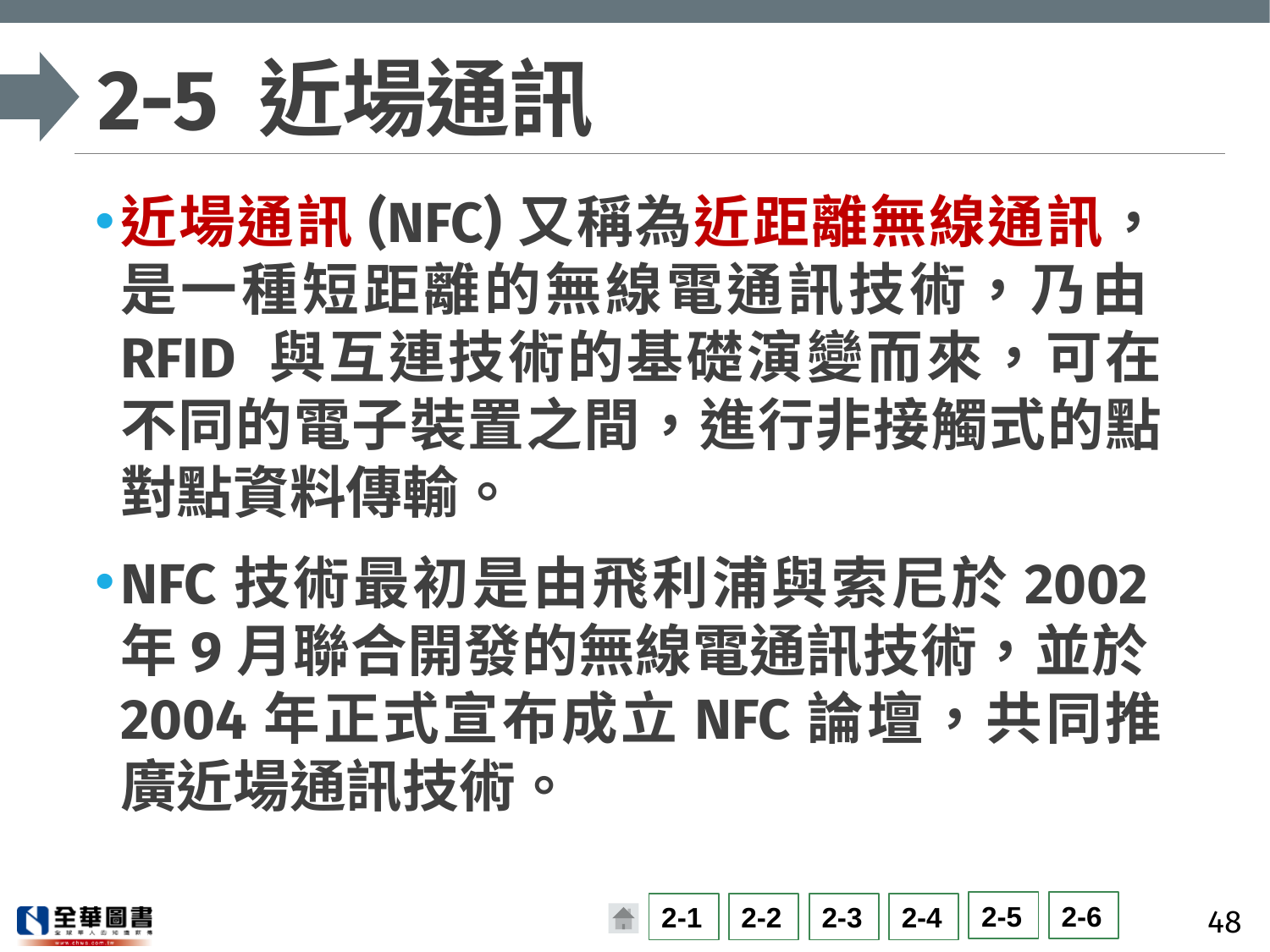

# 2-5 近場通訊
近場通訊(NFC)又稱為近距離無線通訊，是一種短距離的無線電通訊技術，乃由RFID 與互連技術的基礎演變而來，可在不同的電子裝置之間，進行非接觸式的點對點資料傳輸。
NFC技術最初是由飛利浦與索尼於2002年9月聯合開發的無線電通訊技術，並於2004年正式宣布成立NFC論壇，共同推廣近場通訊技術。
48